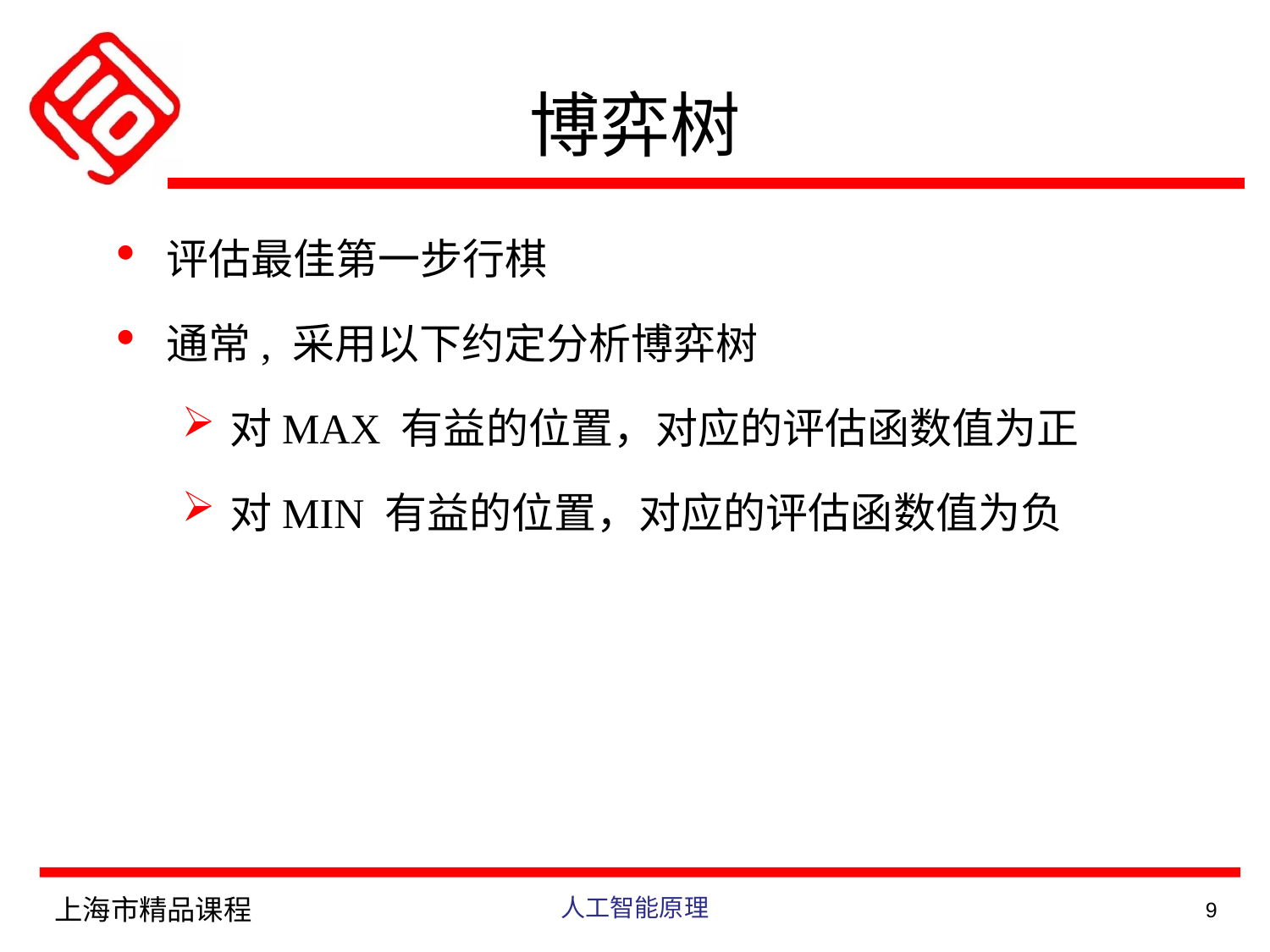

博弈树
评估最佳第一步行棋
通常, 采用以下约定分析博弈树
对MAX 有益的位置，对应的评估函数值为正
对MIN 有益的位置，对应的评估函数值为负
上海市精品课程
人工智能原理
9